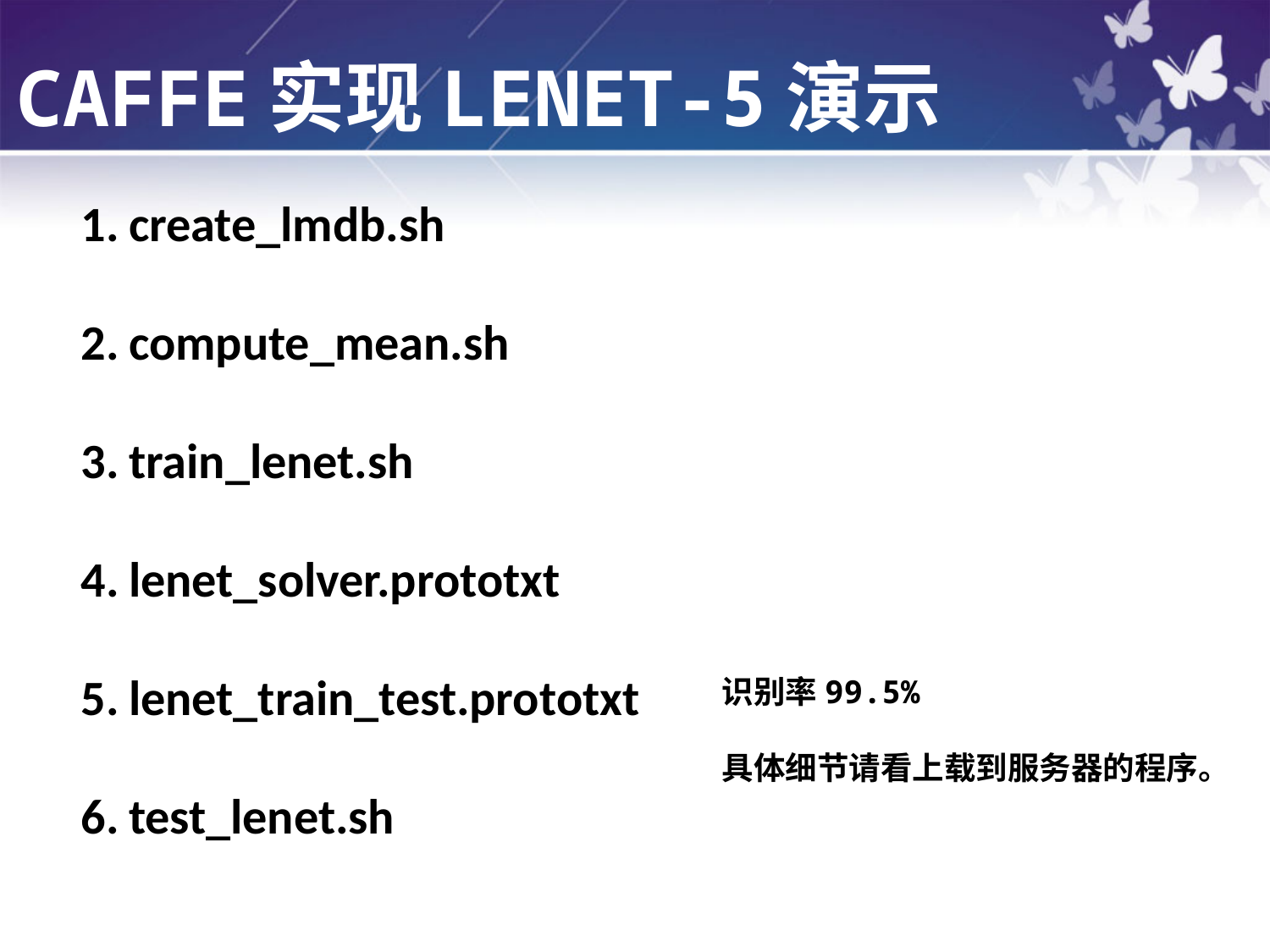

CAFFE实现LENET-5演示

create_lmdb.sh

compute_mean.sh

train_lenet.sh

lenet_solver.prototxt

lenet_train_test.prototxt

test_lenet.sh

识别率99.5%

具体细节请看上载到服务器的程序。